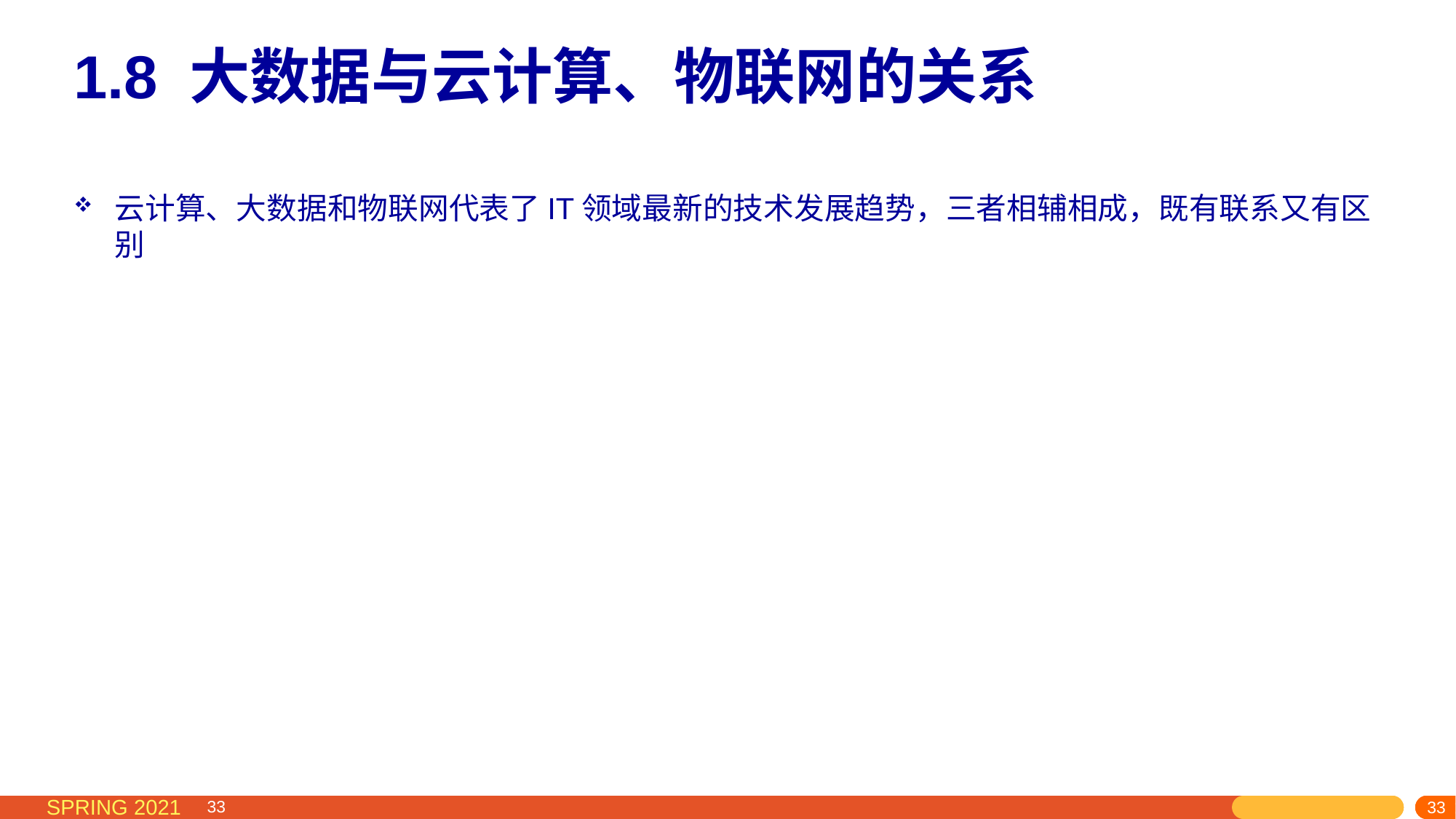

# 1.8 大数据与云计算、物联网的关系
云计算、大数据和物联网代表了IT领域最新的技术发展趋势，三者相辅相成，既有联系又有区别